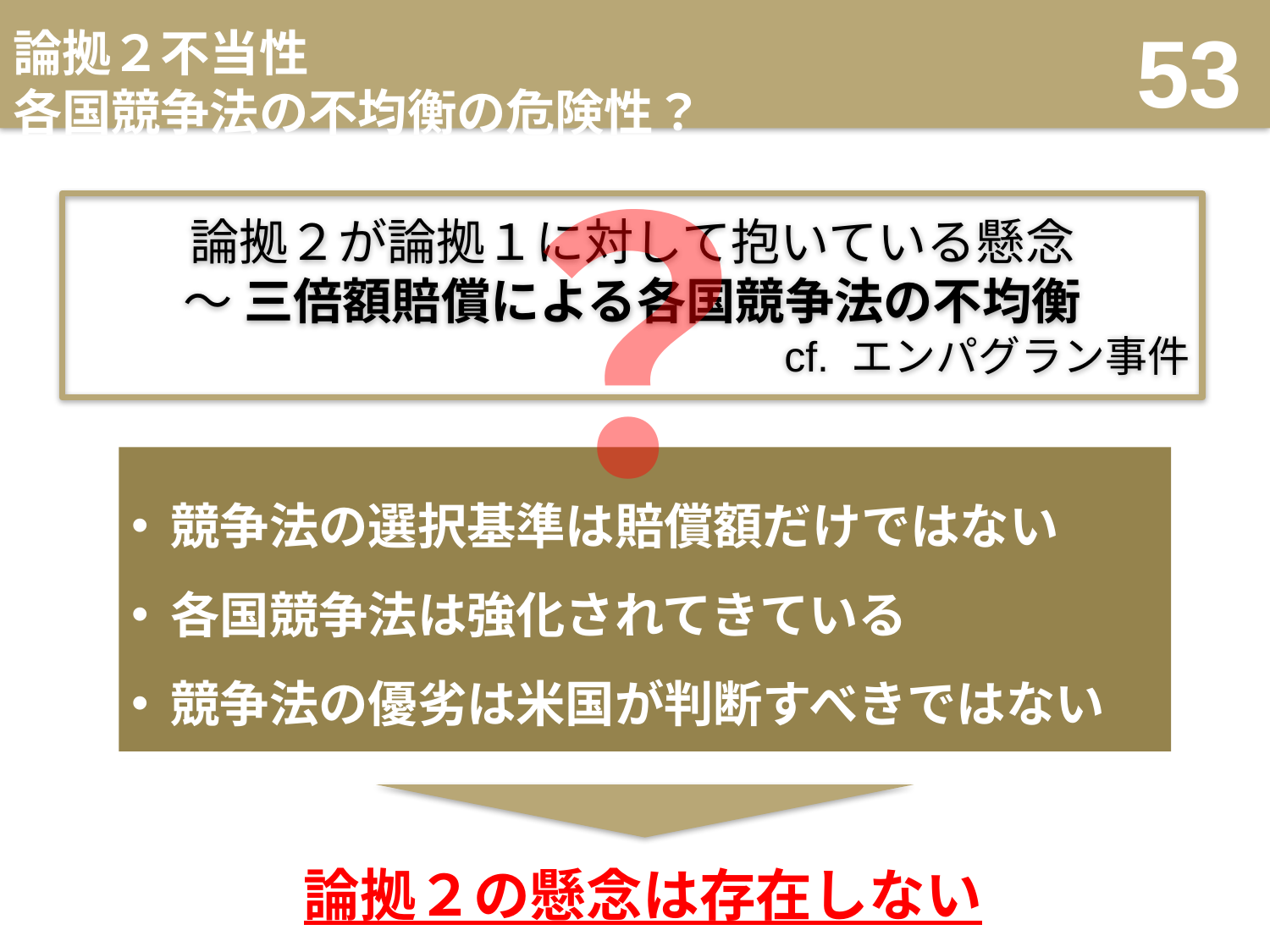

# 論拠２不当性 各国競争法の不均衡の危険性？
53
？
論拠２が論拠１に対して抱いている懸念
〜 三倍額賠償による各国競争法の不均衡
cf. エンパグラン事件
競争法の選択基準は賠償額だけではない
各国競争法は強化されてきている
競争法の優劣は米国が判断すべきではない

論拠２の懸念は存在しない